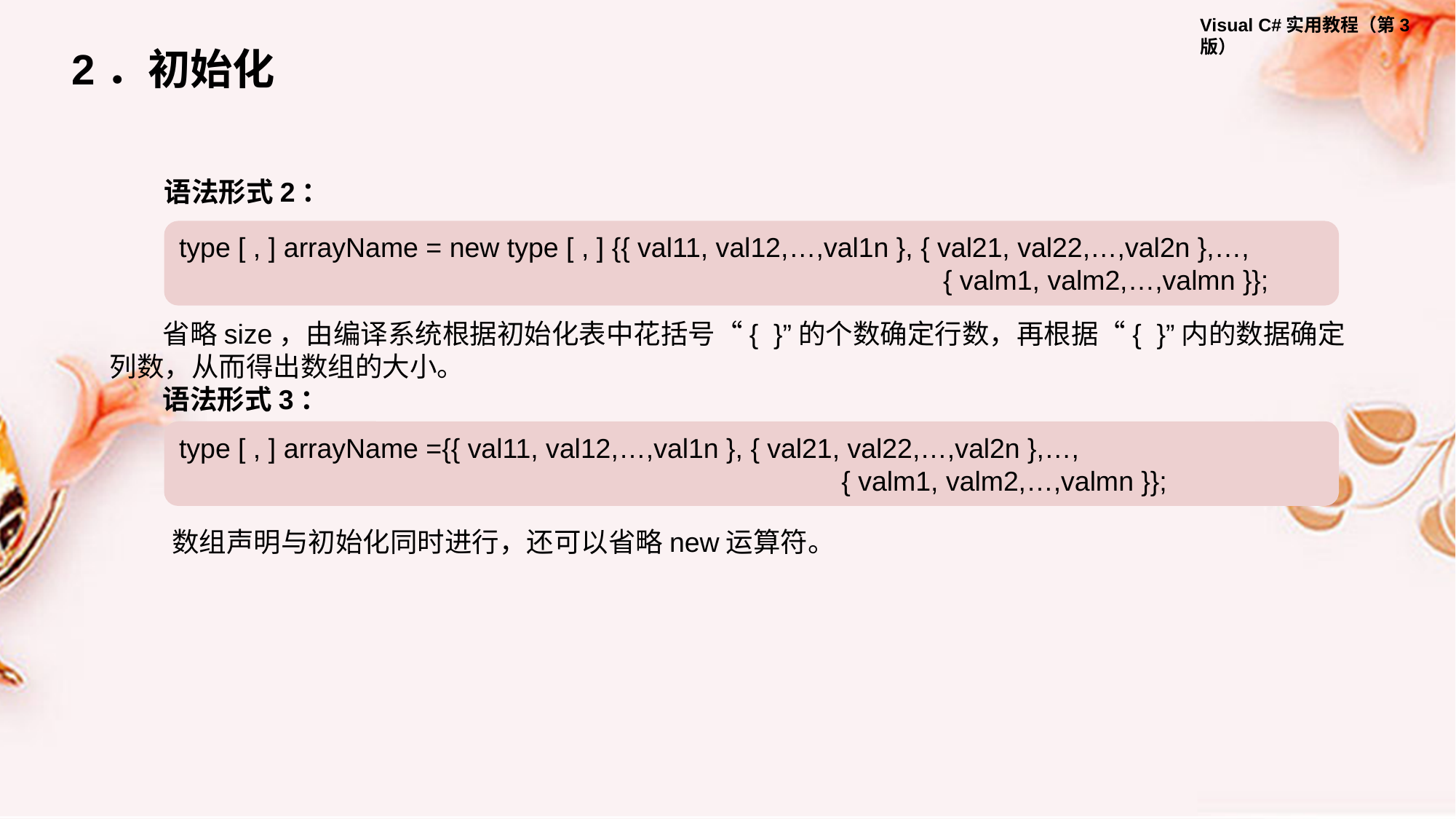

2．初始化
语法形式2：
type [ , ] arrayName = new type [ , ] {{ val11, val12,…,val1n }, { val21, val22,…,val2n },…,
							{ valm1, valm2,…,valmn }};
省略size，由编译系统根据初始化表中花括号“{  }”的个数确定行数，再根据“{  }”内的数据确定列数，从而得出数组的大小。
语法形式3：
type [ , ] arrayName ={{ val11, val12,…,val1n }, { val21, val22,…,val2n },…,
						 { valm1, valm2,…,valmn }};
数组声明与初始化同时进行，还可以省略new运算符。